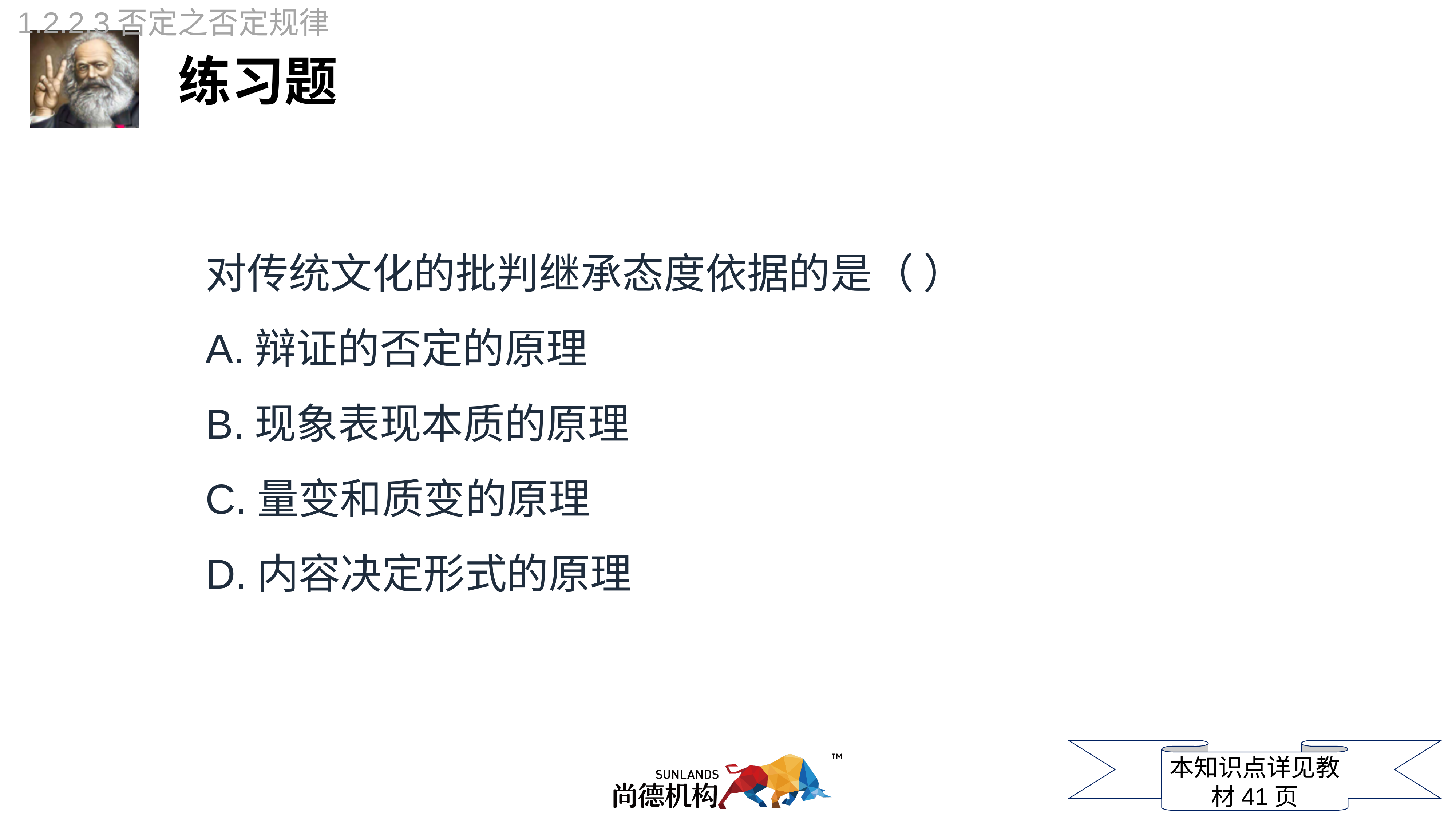

1.2.2.3否定之否定规律
对传统文化的批判继承态度依据的是（ ）
A.辩证的否定的原理
B.现象表现本质的原理
C.量变和质变的原理
D.内容决定形式的原理
本知识点详见教材41页